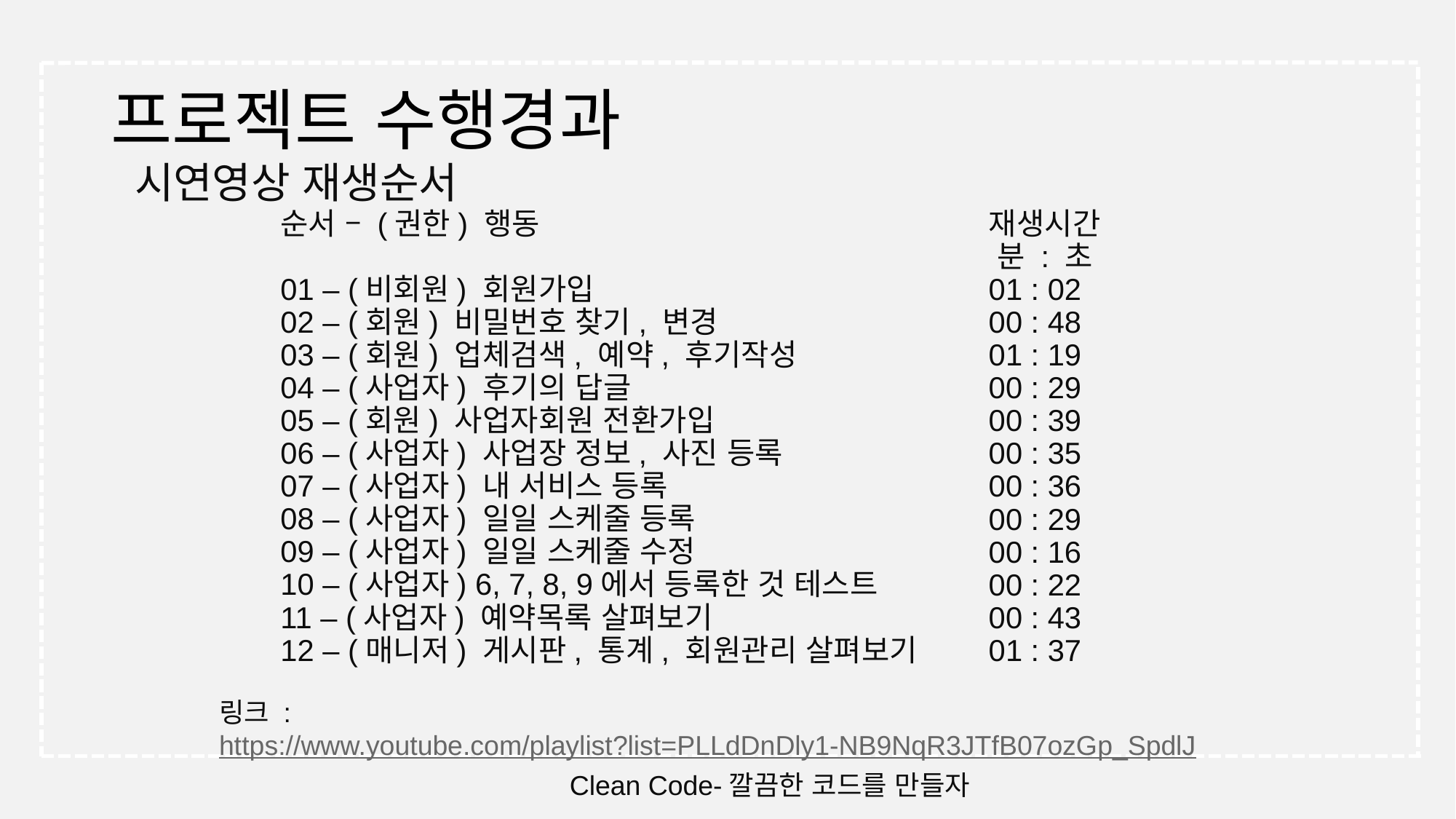

프로젝트 수행경과
시연영상 재생순서

순서 – (권한) 행동
01 – (비회원) 회원가입
02 – (회원) 비밀번호 찾기, 변경
03 – (회원) 업체검색, 예약, 후기작성
04 – (사업자) 후기의 답글
05 – (회원) 사업자회원 전환가입
06 – (사업자) 사업장 정보, 사진 등록
07 – (사업자) 내 서비스 등록
08 – (사업자) 일일 스케줄 등록
09 – (사업자) 일일 스케줄 수정
10 – (사업자) 6, 7, 8, 9에서 등록한 것 테스트
11 – (사업자) 예약목록 살펴보기
12 – (매니저) 게시판, 통계, 회원관리 살펴보기
재생시간
 분 : 초
01 : 02
00 : 48
01 : 19
00 : 29
00 : 39
00 : 35
00 : 36
00 : 29
00 : 16
00 : 22
00 : 43
01 : 37
링크 :  https://www.youtube.com/playlist?list=PLLdDnDly1-NB9NqR3JTfB07ozGp_SpdlJ
Clean Code-깔끔한 코드를 만들자